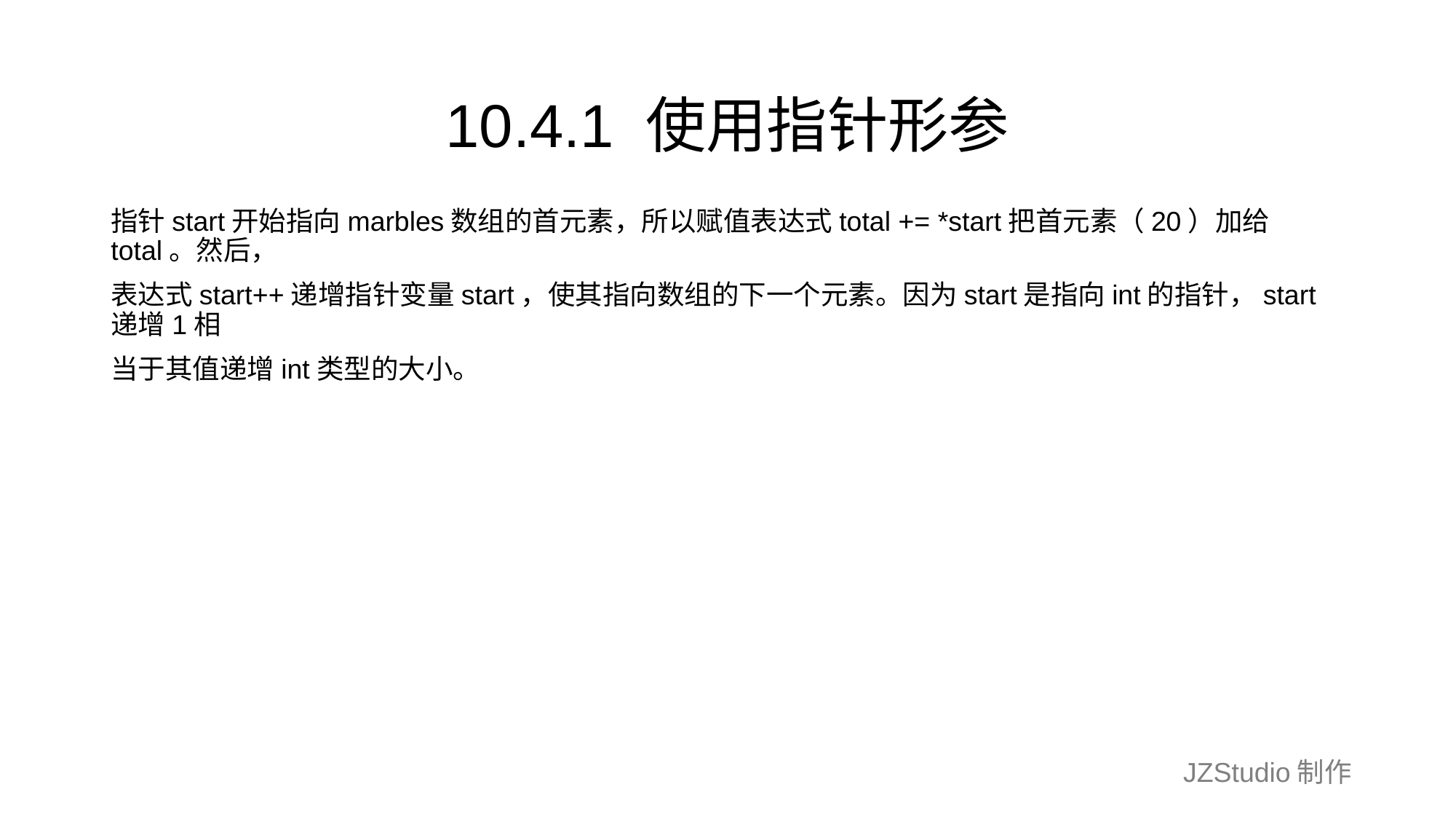

# 10.4.1 使用指针形参
指针start开始指向marbles数组的首元素，所以赋值表达式total += *start把首元素（20）加给total。然后，
表达式start++递增指针变量start，使其指向数组的下一个元素。因为start是指向int的指针，start递增1相
当于其值递增int类型的大小。